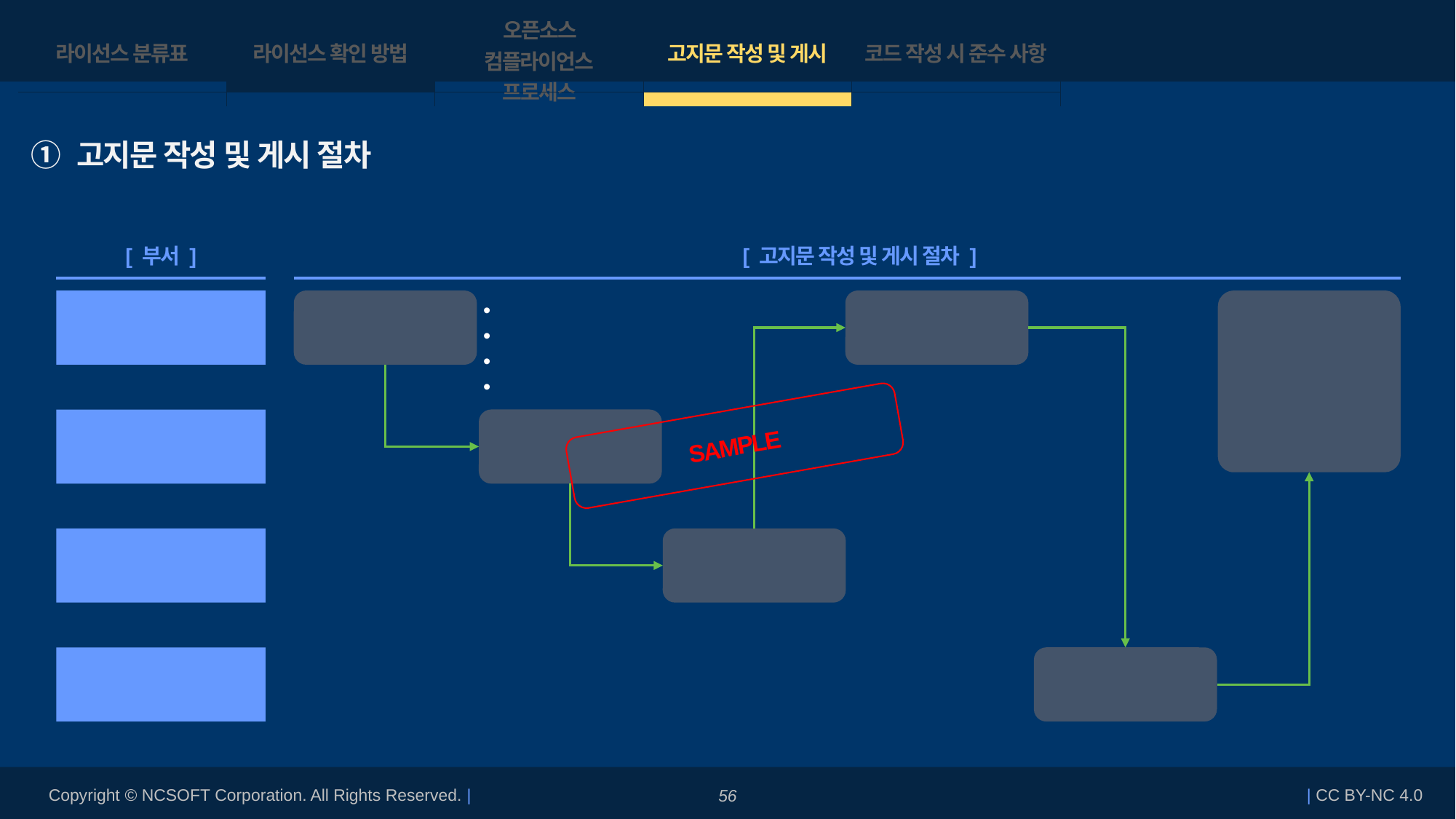

| 라이선스 분류표 | 라이선스 확인 방법 | 오픈소스 컴플라이언스 프로세스 | 고지문 작성 및 게시 | 코드 작성 시 준수 사항 |
| --- | --- | --- | --- | --- |
|  |  |  |  |  |
① 고지문 작성 및 게시 절차
[ 부서 ]
[ 고지문 작성 및 게시 절차 ]
오픈소스 담당부서
고지문
반영 확인
고지문
최종 확인
고지문 초안 작성
오픈소스명
라이선스명, 저작권자명
오픈소스 원본 위치
라이선스 사본
고지문 검토 및 확정
법무 부서
SAMPLE
플랫폼 담당 부서
웹 고지문 작성
개발 부서
고지문 URL 반영